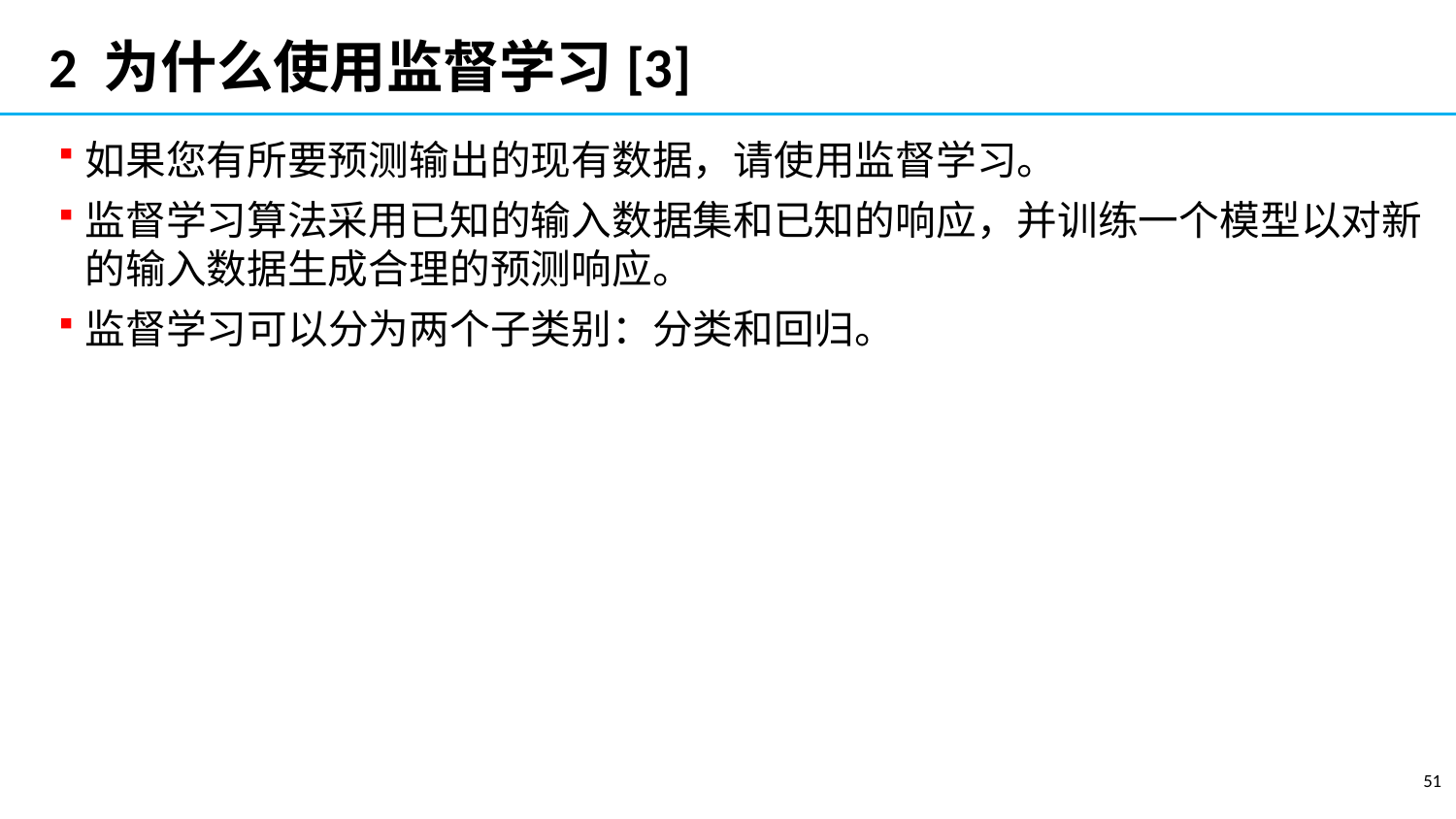

# 2 为什么使用监督学习[3]
如果您有所要预测输出的现有数据，请使用监督学习。
监督学习算法采用已知的输入数据集和已知的响应，并训练一个模型以对新的输入数据生成合理的预测响应。
监督学习可以分为两个子类别：分类和回归。

51